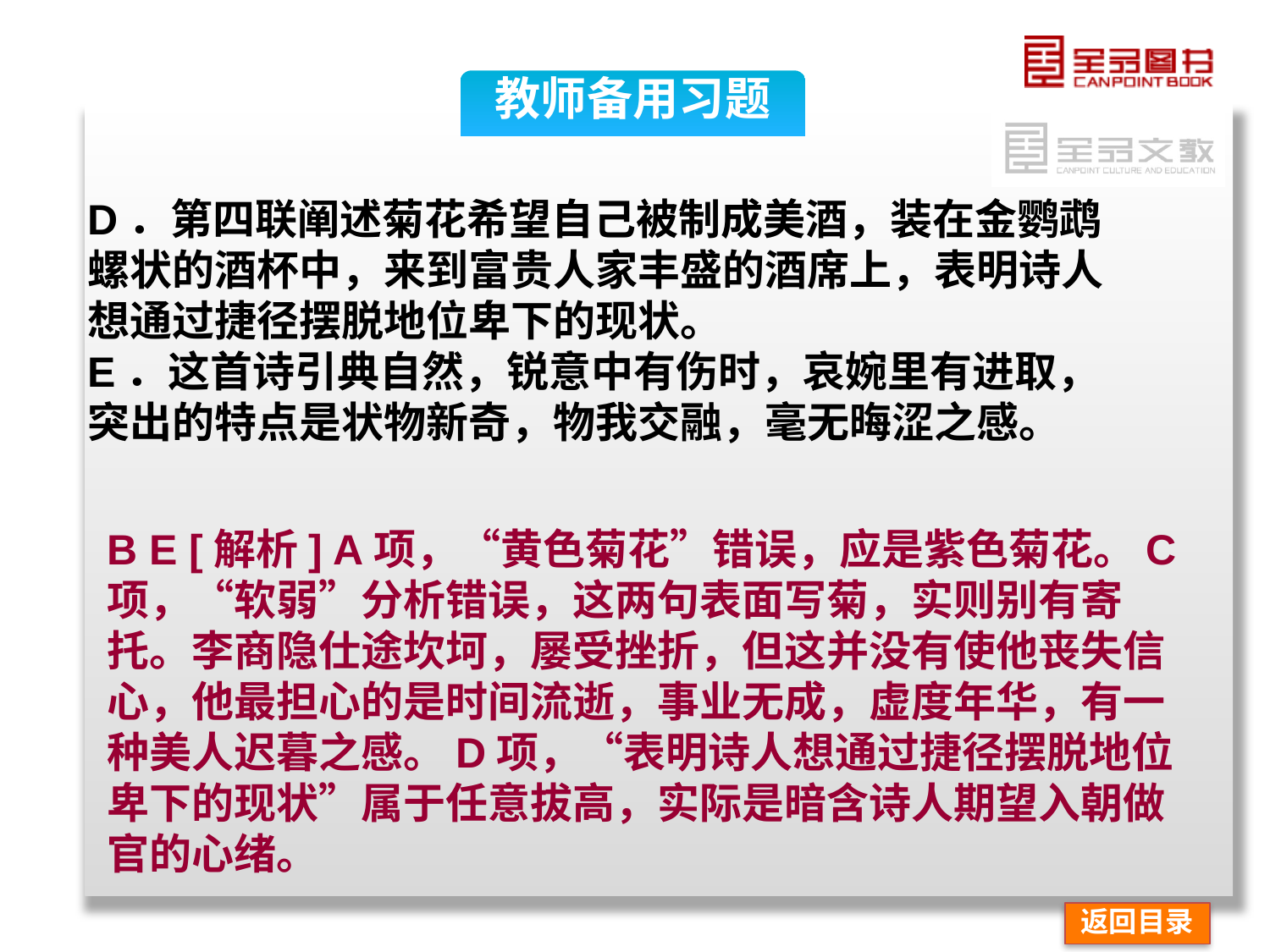

教师备用习题
D．第四联阐述菊花希望自己被制成美酒，装在金鹦鹉螺状的酒杯中，来到富贵人家丰盛的酒席上，表明诗人想通过捷径摆脱地位卑下的现状。
E．这首诗引典自然，锐意中有伤时，哀婉里有进取，突出的特点是状物新奇，物我交融，毫无晦涩之感。
B E [解析] A项，“黄色菊花”错误，应是紫色菊花。C项，“软弱”分析错误，这两句表面写菊，实则别有寄托。李商隐仕途坎坷，屡受挫折，但这并没有使他丧失信心，他最担心的是时间流逝，事业无成，虚度年华，有一种美人迟暮之感。D项，“表明诗人想通过捷径摆脱地位卑下的现状”属于任意拔高，实际是暗含诗人期望入朝做官的心绪。
返回目录